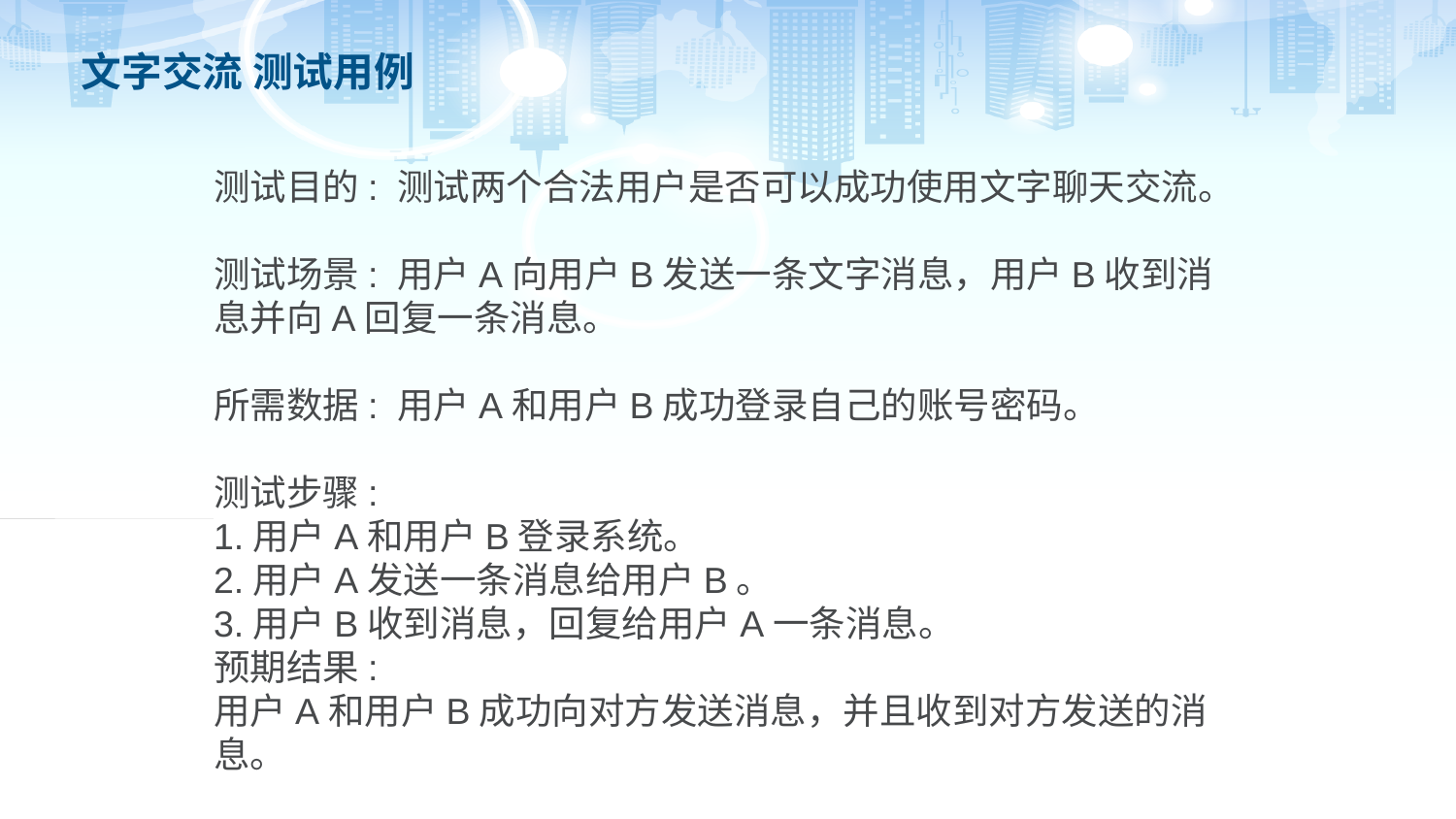

# 文字交流 测试用例
测试目的: 测试两个合法用户是否可以成功使用文字聊天交流。

测试场景: 用户A向用户B发送一条文字消息，用户B收到消息并向A回复一条消息。

所需数据: 用户A和用户B成功登录自己的账号密码。

测试步骤:
1.用户A和用户B登录系统。
2.用户A发送一条消息给用户B。
3.用户B收到消息，回复给用户A一条消息。
预期结果:
用户A和用户B成功向对方发送消息，并且收到对方发送的消息。